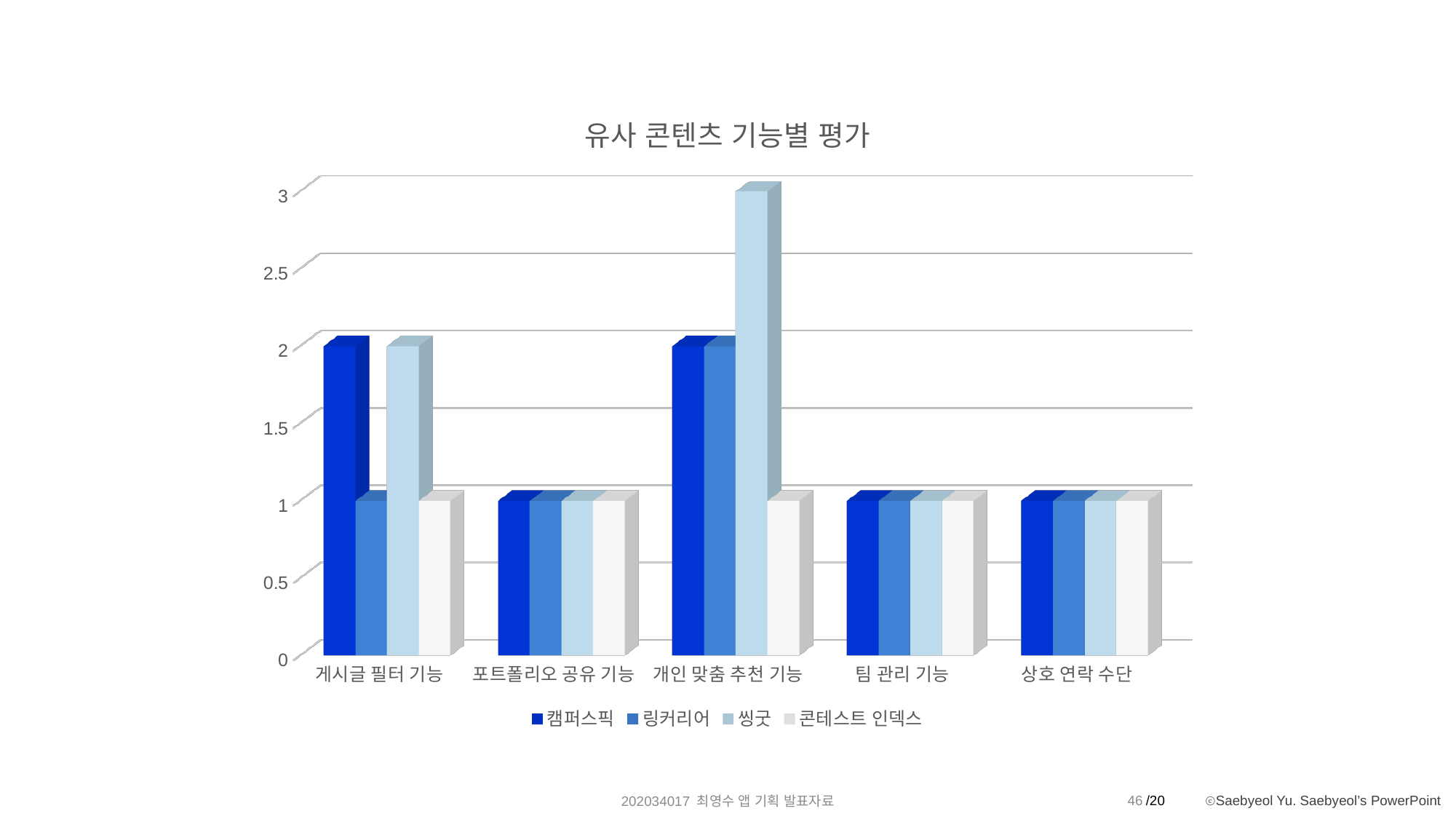

[unsupported chart]

46
202034017 최영수 앱 기획 발표자료